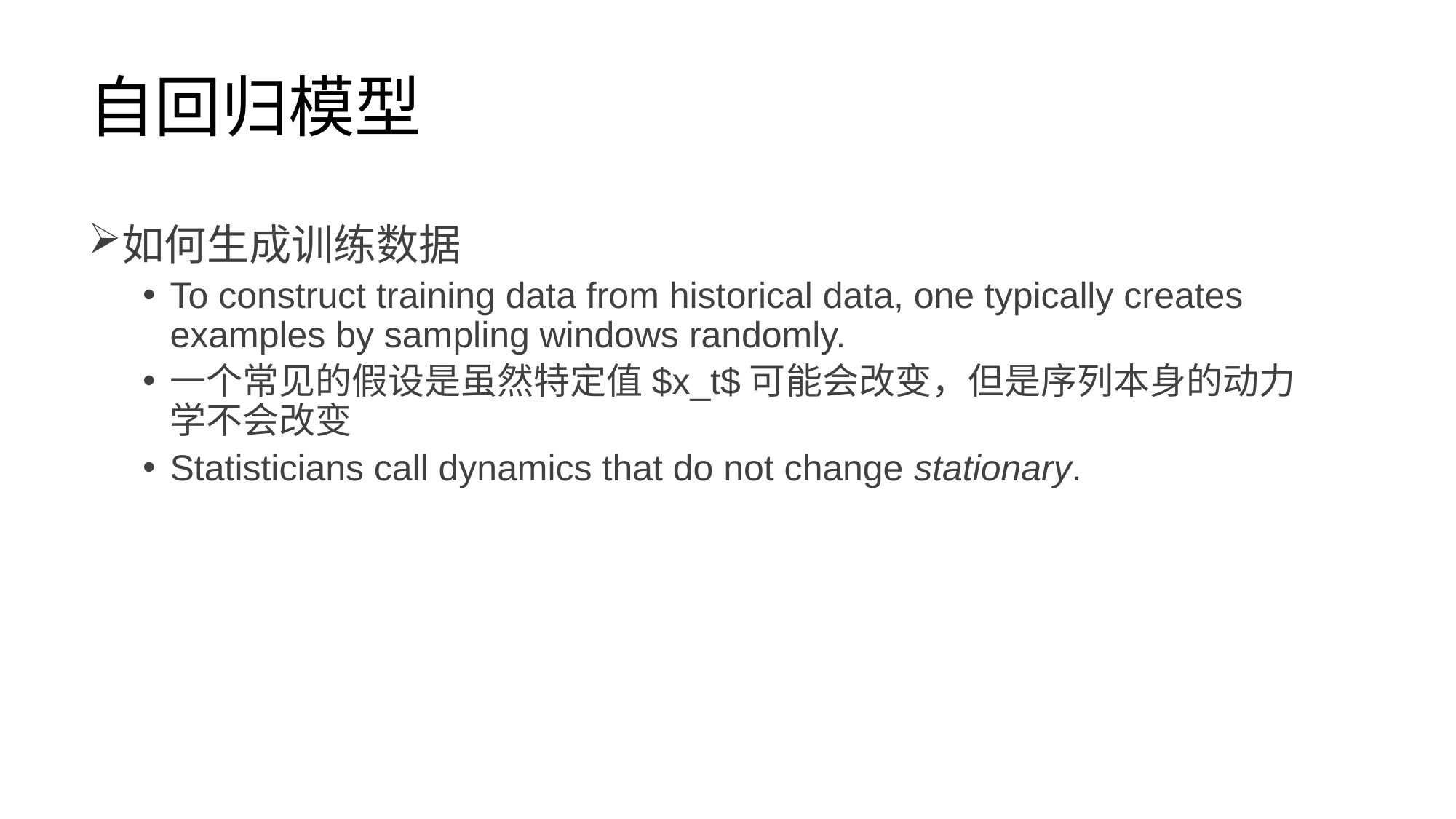

# 自回归模型
如何生成训练数据
To construct training data from historical data, one typically creates examples by sampling windows randomly.
一个常见的假设是虽然特定值$x_t$可能会改变，但是序列本身的动力学不会改变
Statisticians call dynamics that do not change stationary.